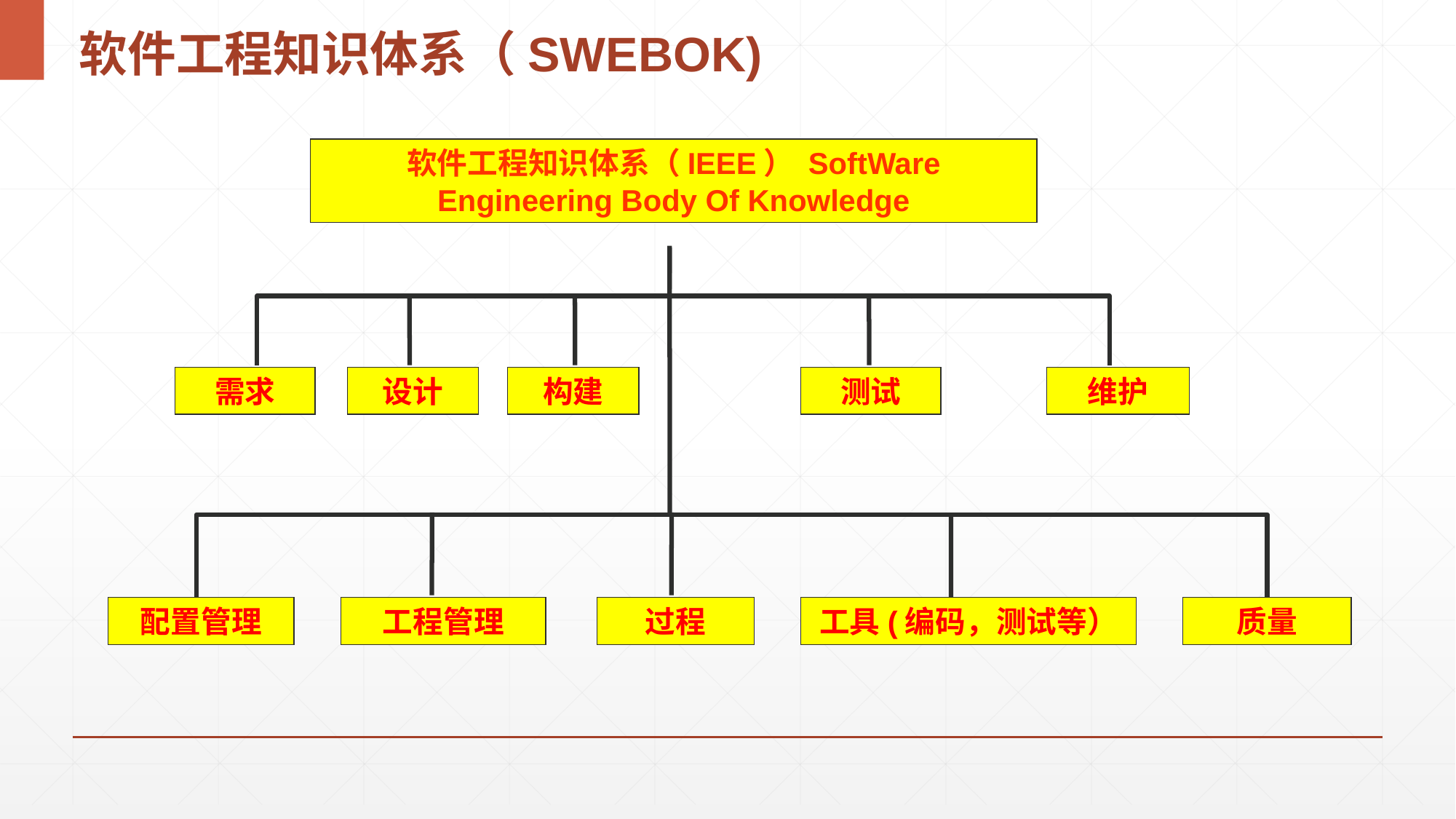

# 软件工程知识体系（SWEBOK)
软件工程知识体系（IEEE） SoftWare Engineering Body Of Knowledge

需求
设计
构建
测试
维护

配置管理
工程管理
过程
工具(编码，测试等）
质量